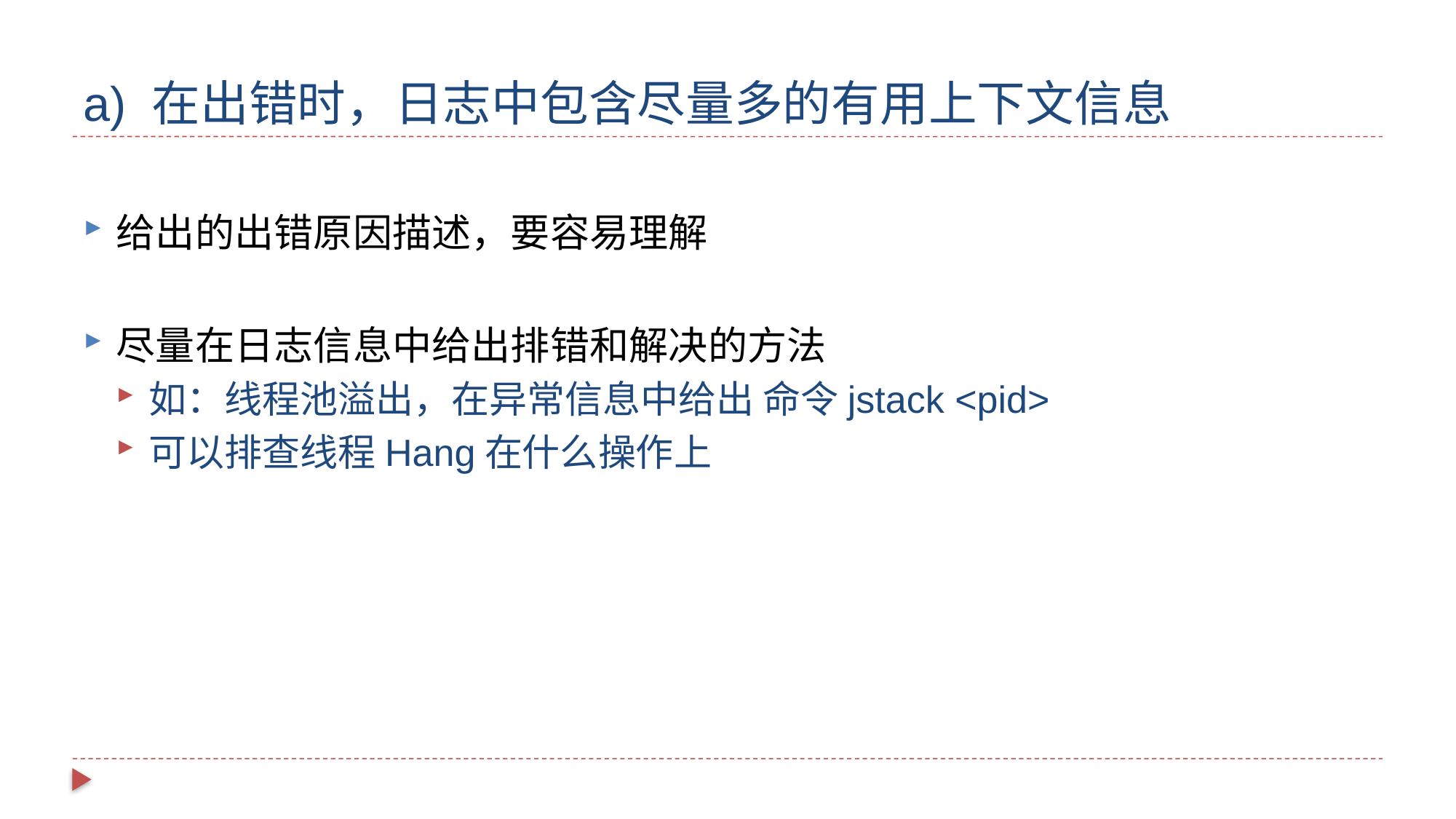

# a) 在出错时，日志中包含尽量多的有用上下文信息

给出的出错原因描述，要容易理解

尽量在日志信息中给出排错和解决的方法
如：线程池溢出，在异常信息中给出 命令jstack <pid>
可以排查线程Hang在什么操作上